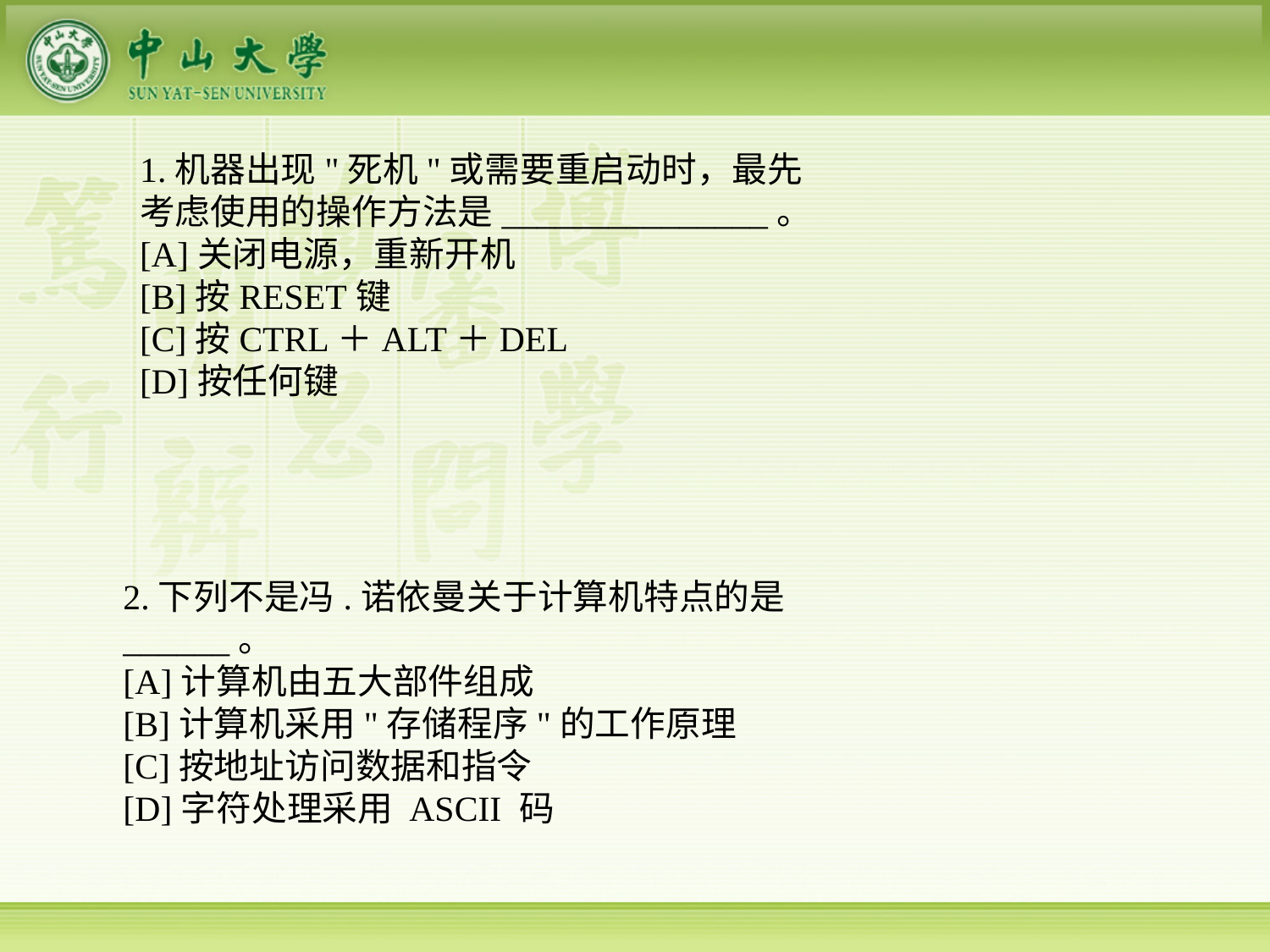

1.机器出现"死机"或需要重启动时，最先考虑使用的操作方法是_______________。[A]关闭电源，重新开机[B]按RESET键[C]按CTRL＋ALT＋DEL[D]按任何键
2.下列不是冯.诺依曼关于计算机特点的是______。[A]计算机由五大部件组成[B]计算机采用"存储程序"的工作原理[C]按地址访问数据和指令[D]字符处理采用 ASCII 码

2